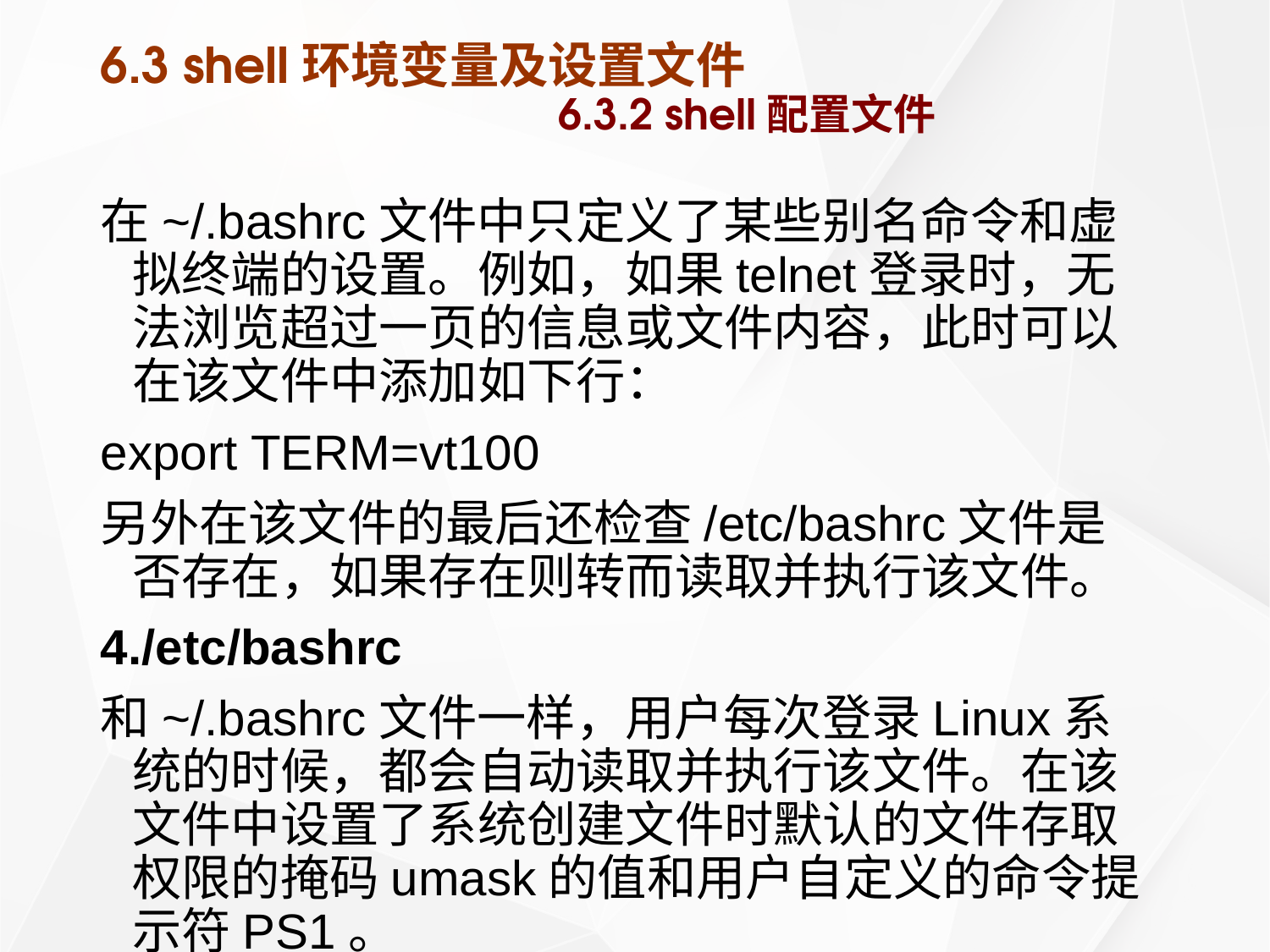

# 6.3 shell环境变量及设置文件 6.3.2 shell配置文件
在~/.bashrc文件中只定义了某些别名命令和虚拟终端的设置。例如，如果telnet登录时，无法浏览超过一页的信息或文件内容，此时可以在该文件中添加如下行：
export TERM=vt100
另外在该文件的最后还检查/etc/bashrc文件是否存在，如果存在则转而读取并执行该文件。
4./etc/bashrc
和~/.bashrc文件一样，用户每次登录Linux系统的时候，都会自动读取并执行该文件。在该文件中设置了系统创建文件时默认的文件存取权限的掩码umask的值和用户自定义的命令提示符PS1。